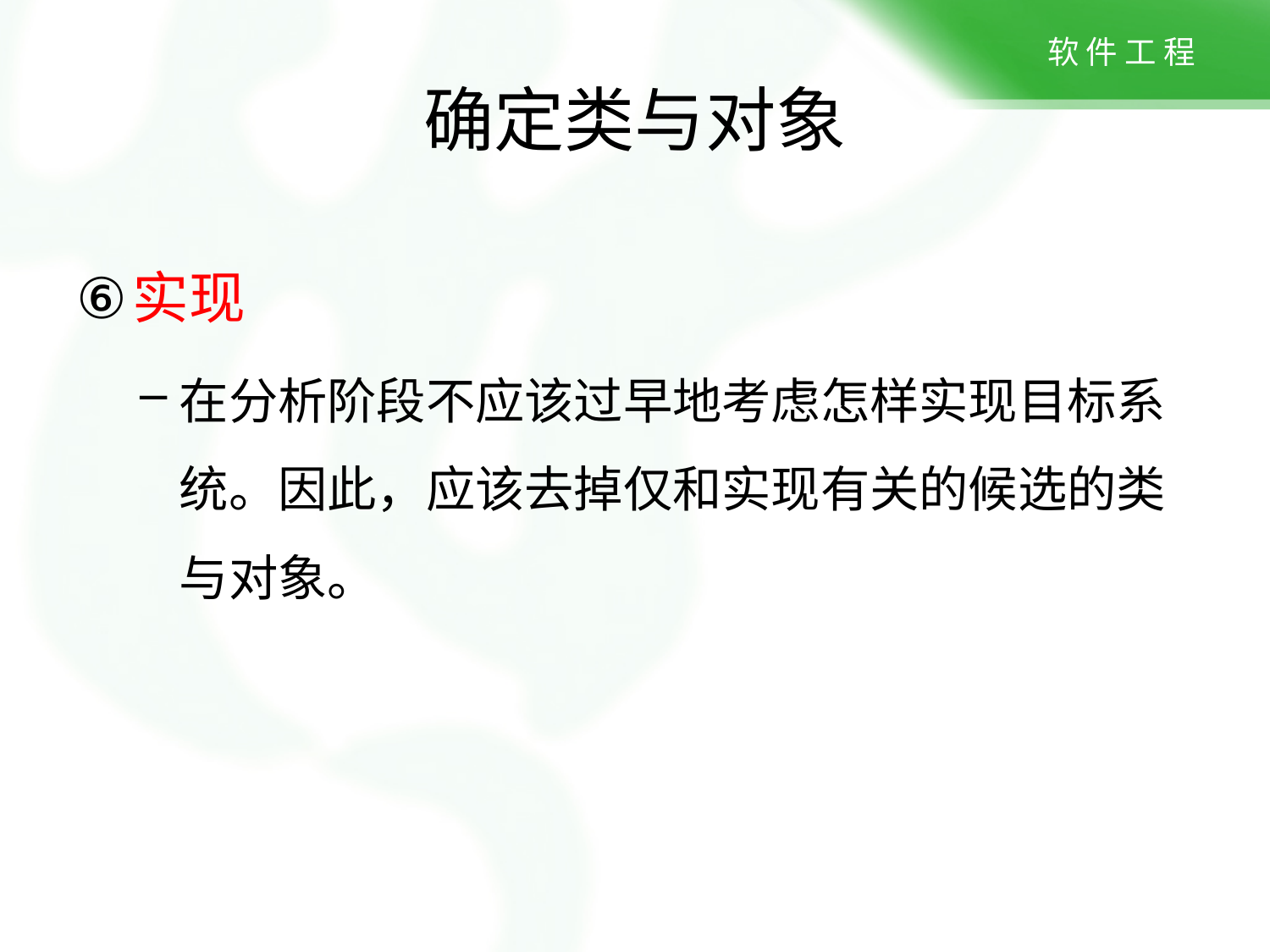

# 确定类与对象
实现
在分析阶段不应该过早地考虑怎样实现目标系统。因此，应该去掉仅和实现有关的候选的类与对象。